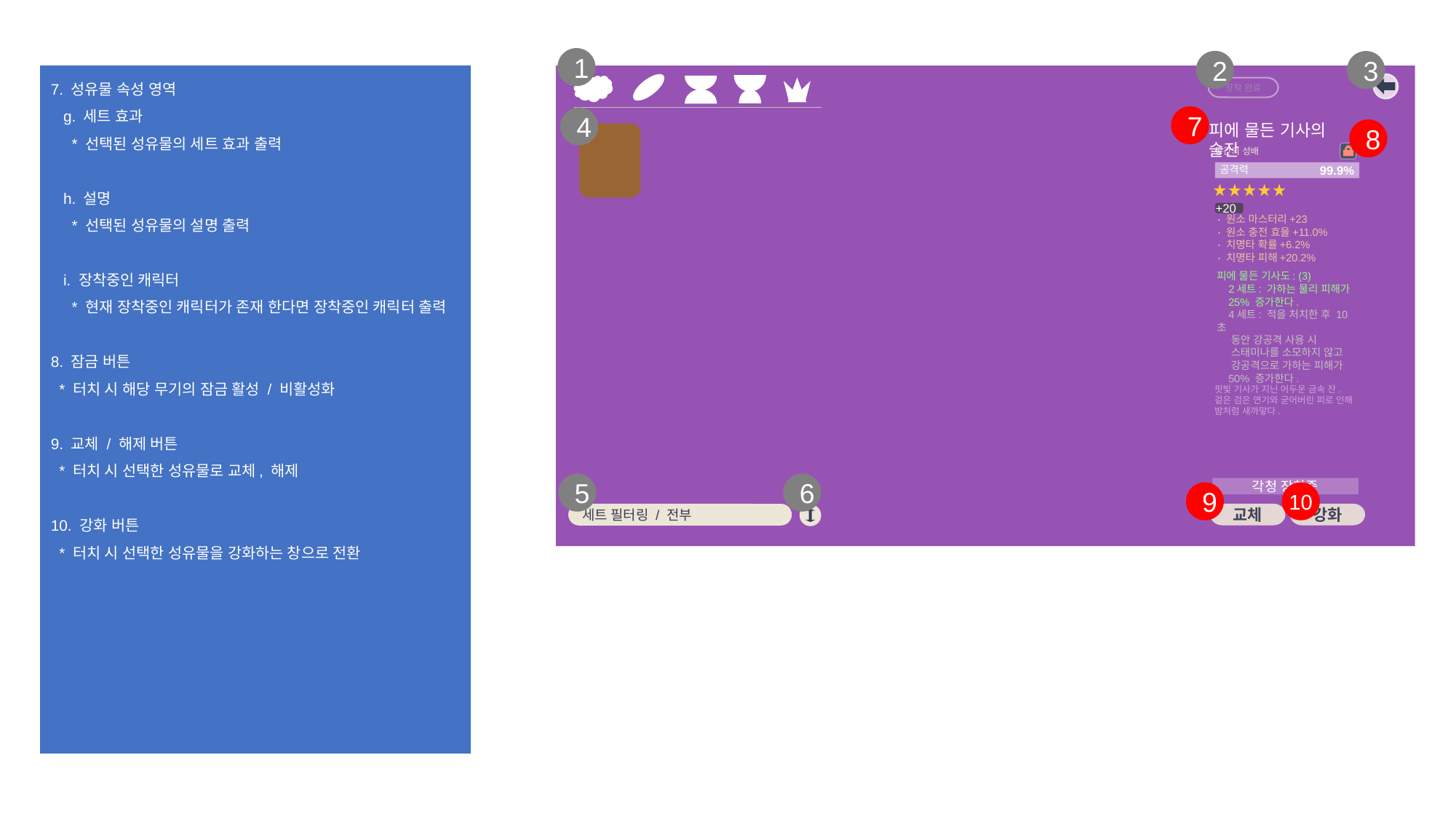

1
2
3
7. 성유물 속성 영역
   g. 세트 효과
     * 선택된 성유물의 세트 효과 출력

   h. 설명
     * 선택된 성유물의 설명 출력

   i. 장착중인 캐릭터
     * 현재 장착중인 캐릭터가 존재 한다면 장착중인 캐릭터 출력

8. 잠금 버튼
  * 터치 시 해당 무기의 잠금 활성 / 비활성화

9. 교체 / 해제 버튼
  * 터치 시 선택한 성유물로 교체, 해제

10. 강화 버튼
  * 터치 시 선택한 성유물을 강화하는 창으로 전환

장착 완료

7
4
피에 물든 기사의 술잔
8

공간의 성배

99.9%
공격력

+20
· 원소 마스터리+23
· 원소 충전 효율+11.0%
· 치명타 확률+6.2%
· 치명타 피해+20.2%
피에 물든 기사도: (3)
    2세트: 가하는 물리 피해가
    25% 증가한다.
    4세트: 적을 처치한 후 10초
    동안 강공격 사용 시
    스태미나를 소모하지 않고
    강공격으로 가하는 피해가
    50% 증가한다.
핏빛 기사가 지닌 어두운 금속 잔.
겉은 검은 연기와 굳어버린 피로 인해 밤처럼 새까맣다.
5
6
각청 장착중
9
10
교체
강화
세트 필터링 / 전부